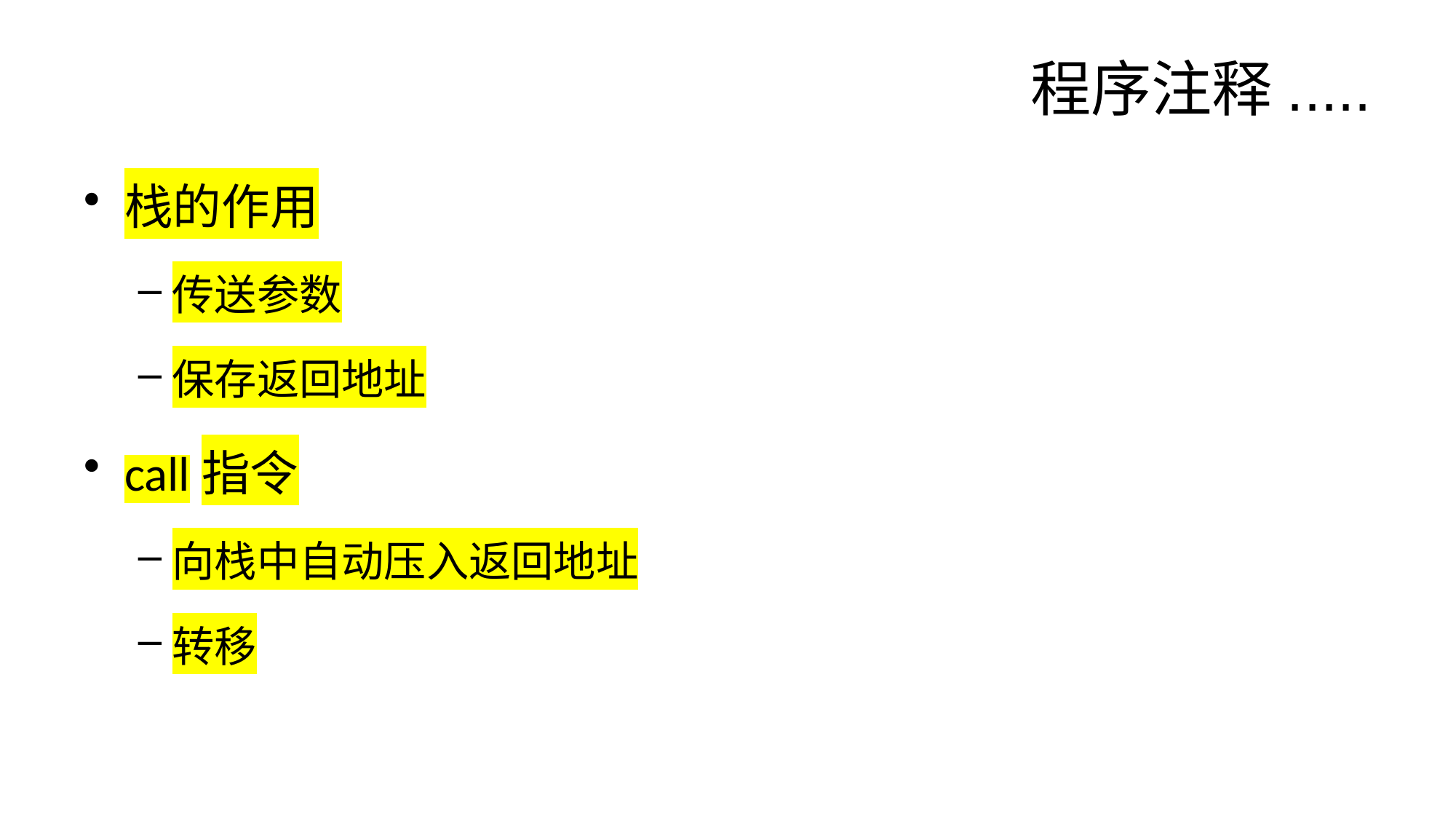

# 程序注释.....
栈的作用
传送参数
保存返回地址
call指令
向栈中自动压入返回地址
转移